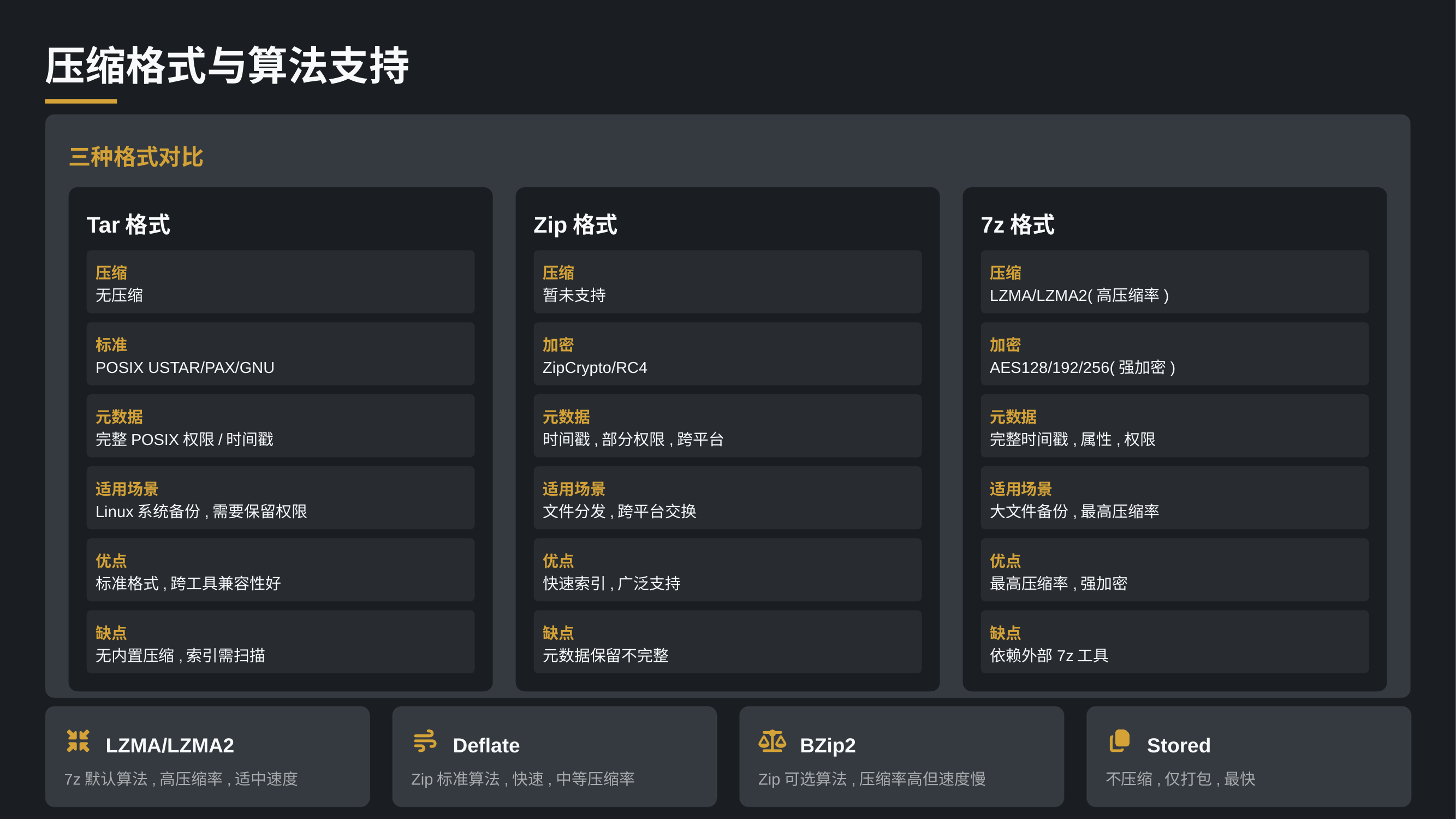

压缩格式与算法支持

三种格式对比

Tar格式
Zip格式
7z格式

压缩
压缩
压缩
无压缩
暂未支持
LZMA/LZMA2(高压缩率)

标准
加密
加密
POSIX USTAR/PAX/GNU
ZipCrypto/RC4
AES128/192/256(强加密)

元数据
元数据
元数据
完整POSIX权限/时间戳
时间戳,部分权限,跨平台
完整时间戳,属性,权限

适用场景
适用场景
适用场景
Linux系统备份,需要保留权限
文件分发,跨平台交换
大文件备份,最高压缩率

优点
优点
优点
标准格式,跨工具兼容性好
快速索引,广泛支持
最高压缩率,强加密

缺点
缺点
缺点
无内置压缩,索引需扫描
元数据保留不完整
依赖外部7z工具

LZMA/LZMA2
Deflate
BZip2
Stored

7z默认算法,高压缩率,适中速度
Zip标准算法,快速,中等压缩率
Zip可选算法,压缩率高但速度慢
不压缩,仅打包,最快